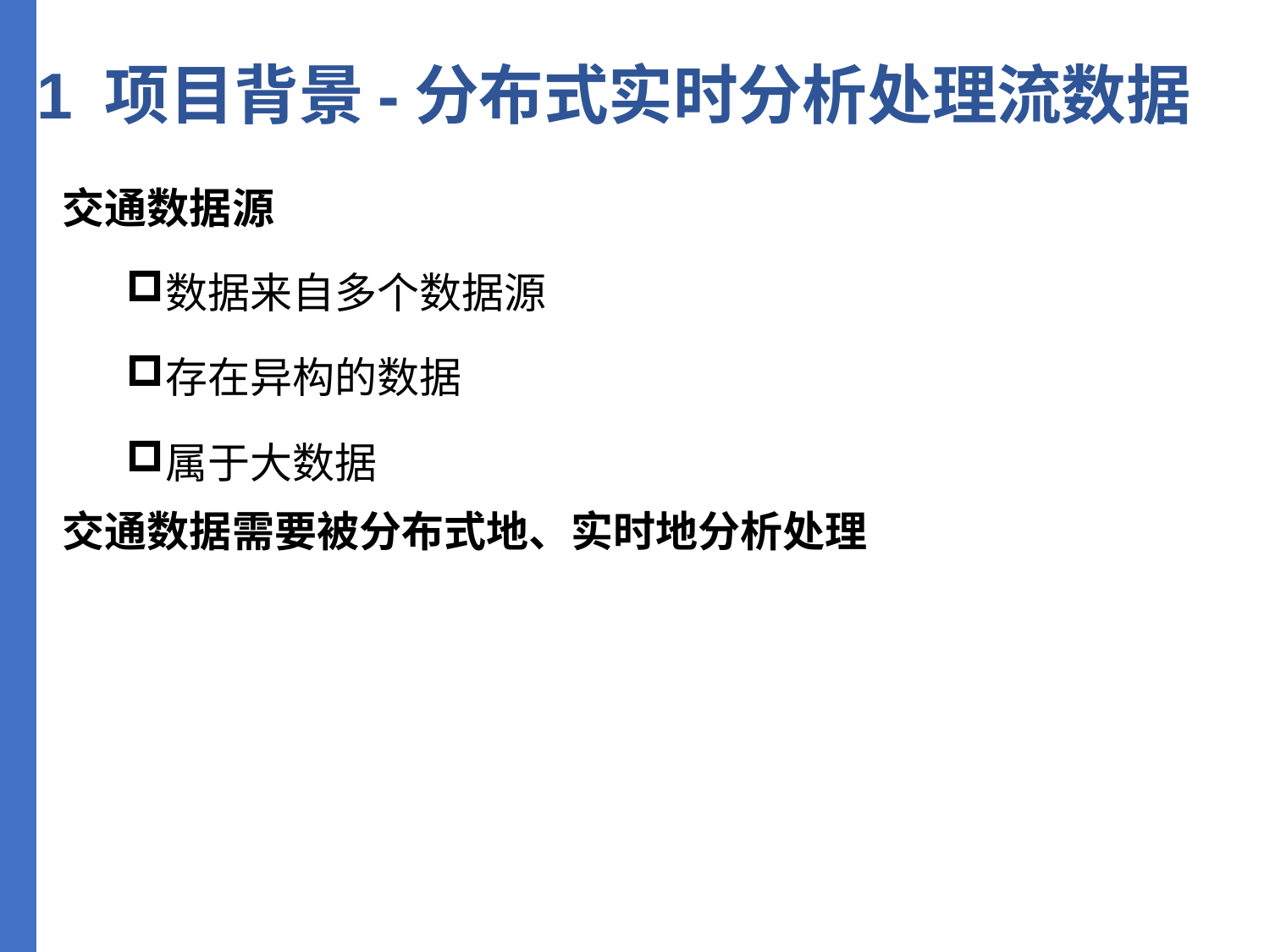

1 项目背景-分布式实时分析处理流数据
交通数据源
数据来自多个数据源
存在异构的数据
属于大数据
交通数据需要被分布式地、实时地分析处理

6